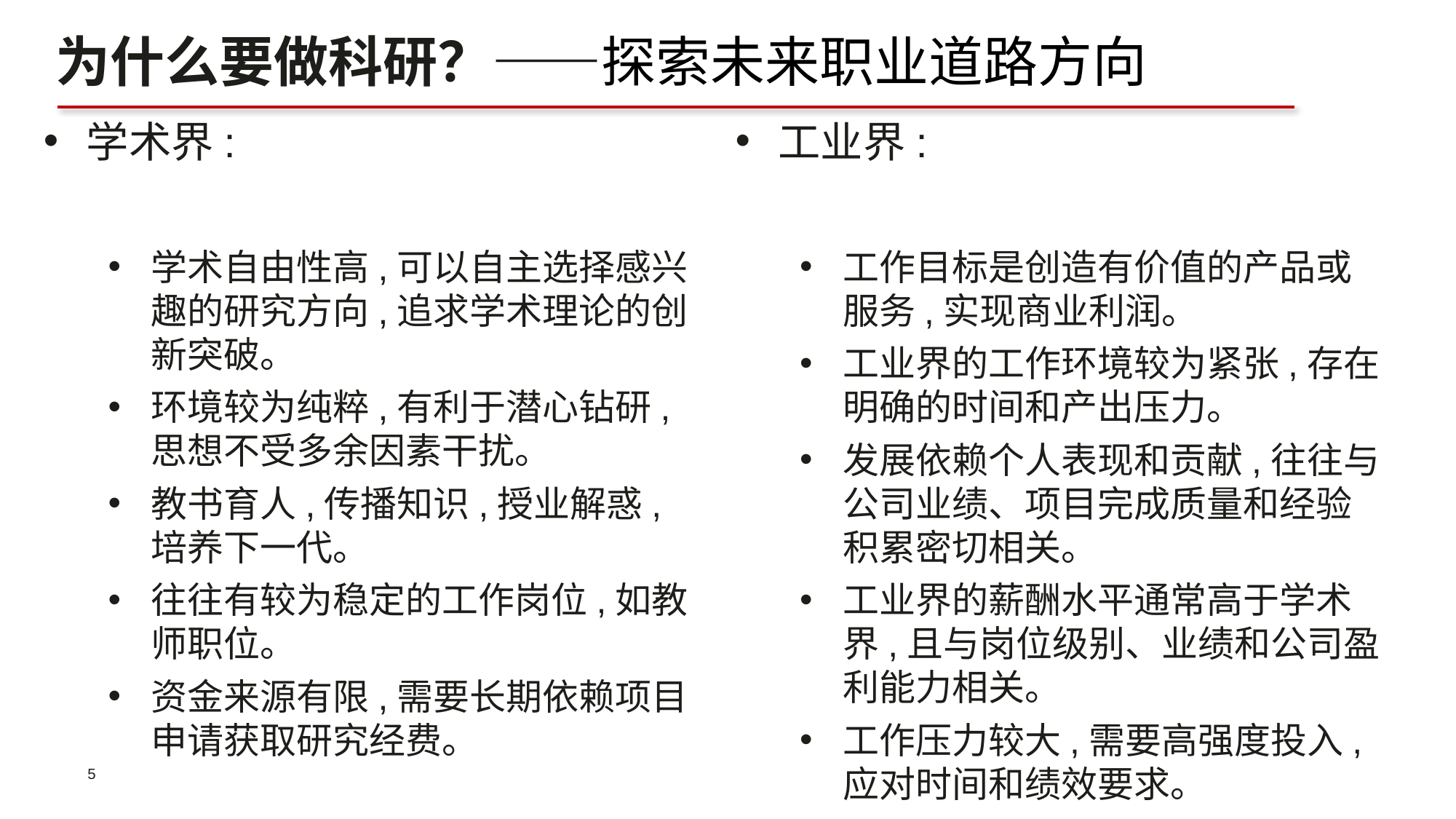

为什么要做科研？——探索未来职业道路方向
学术界:

学术自由性高,可以自主选择感兴趣的研究方向,追求学术理论的创新突破。
环境较为纯粹,有利于潜心钻研,思想不受多余因素干扰。
教书育人,传播知识,授业解惑,培养下一代。
往往有较为稳定的工作岗位,如教师职位。
资金来源有限,需要长期依赖项目申请获取研究经费。
工业界:

工作目标是创造有价值的产品或服务,实现商业利润。
工业界的工作环境较为紧张,存在明确的时间和产出压力。
发展依赖个人表现和贡献,往往与公司业绩、项目完成质量和经验积累密切相关。
工业界的薪酬水平通常高于学术界,且与岗位级别、业绩和公司盈利能力相关。
工作压力较大,需要高强度投入,应对时间和绩效要求。